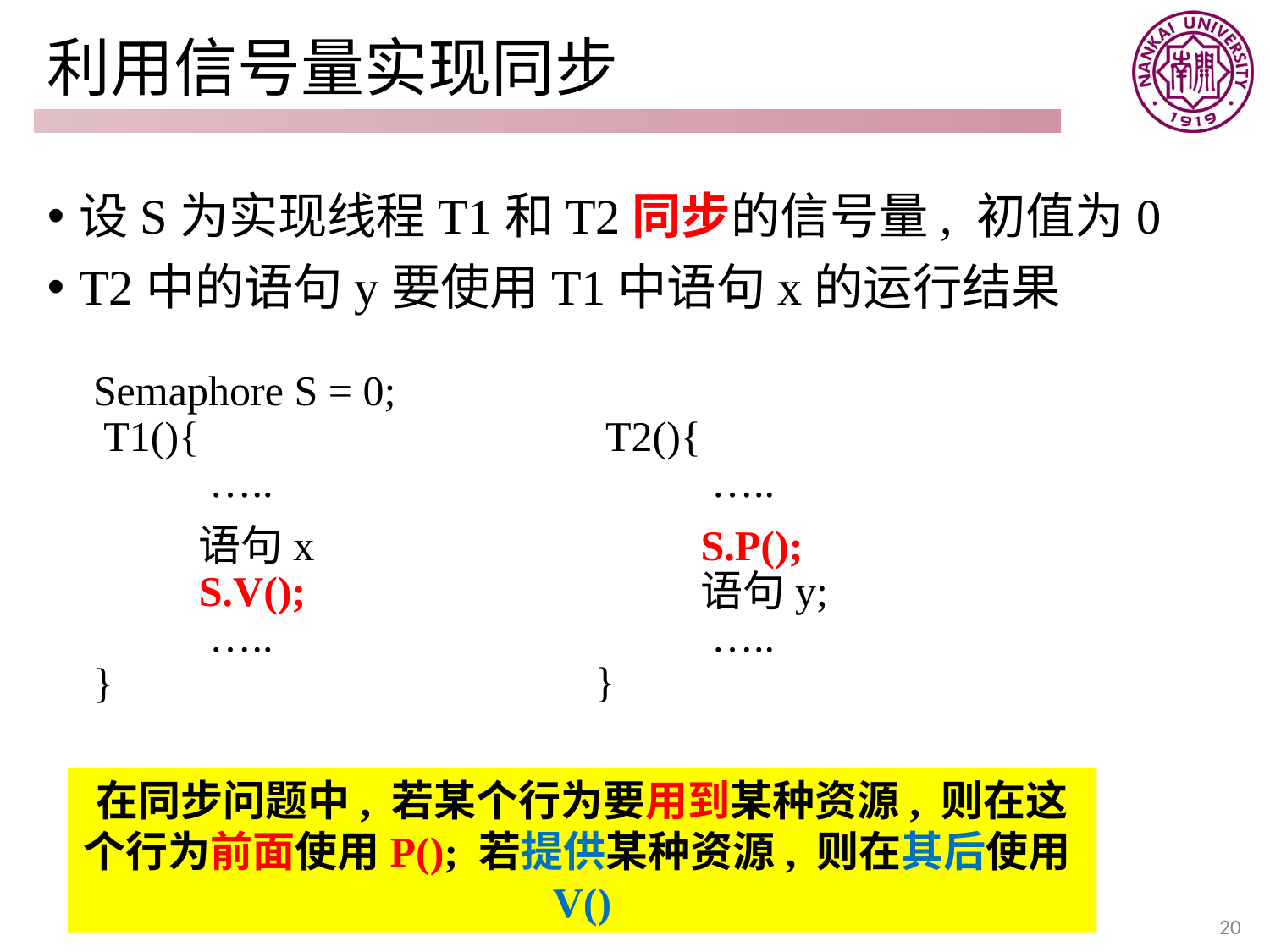

# 利用信号量实现同步
设S为实现线程T1和T2同步的信号量, 初值为0
T2中的语句y要使用T1中语句x的运行结果

Semaphore S = 0;
 T2(){
           …..
          S.P();
          语句y;
           …..
}

Semaphore S = 0;
 T1(){
           …..
          语句x
          S.V();
           …..
}

在同步问题中, 若某个行为要用到某种资源, 则在这个行为前面使用P(); 若提供某种资源, 则在其后使用V()
20